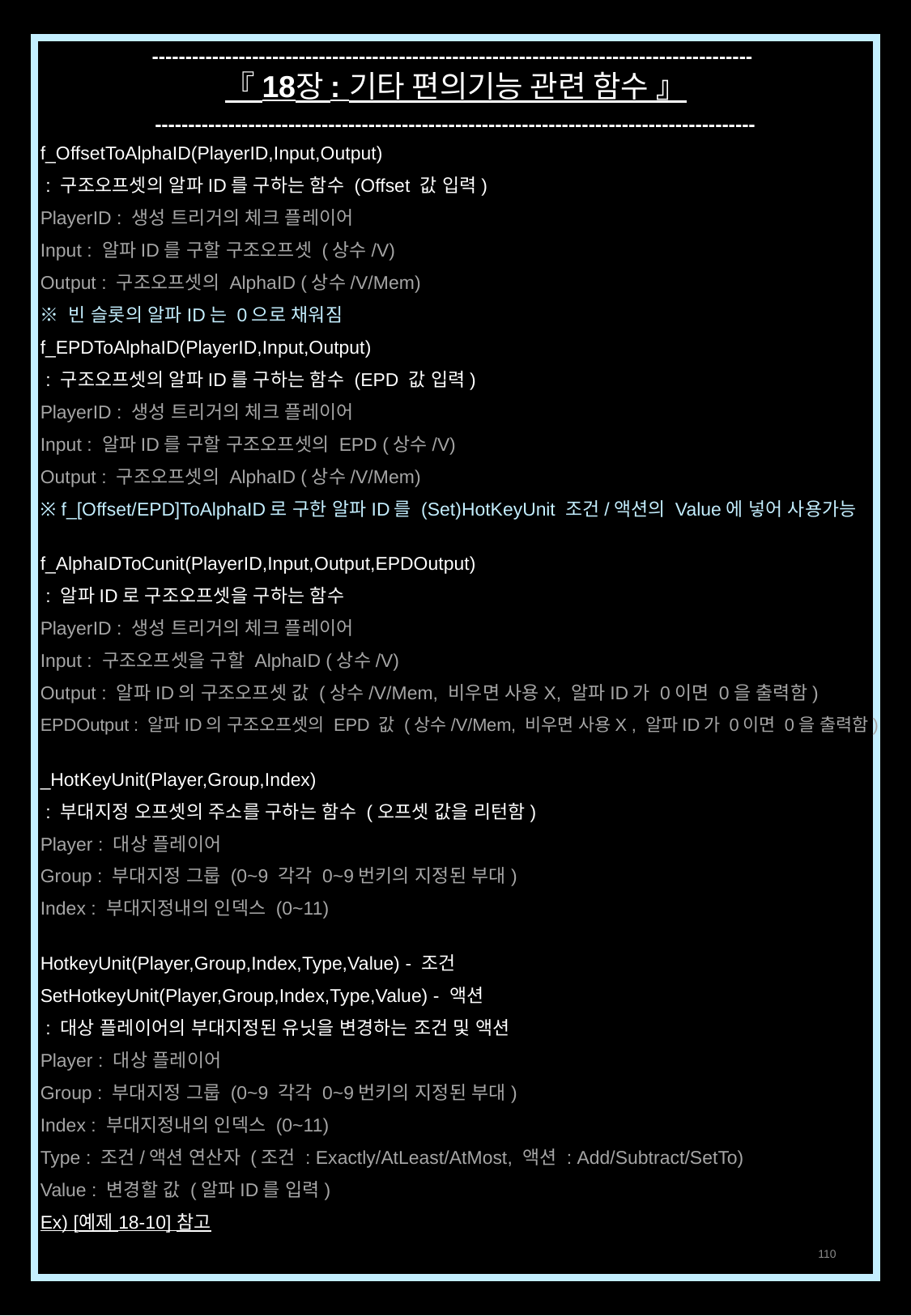

------------------------------------------------------------------------------------------
『 18장 : 기타 편의기능 관련 함수 』
------------------------------------------------------------------------------------------

f_OffsetToAlphaID(PlayerID,Input,Output)
 : 구조오프셋의 알파ID를 구하는 함수 (Offset 값 입력)
PlayerID : 생성 트리거의 체크 플레이어
Input : 알파ID를 구할 구조오프셋 (상수/V)
Output : 구조오프셋의 AlphaID (상수/V/Mem)
※ 빈 슬롯의 알파ID는 0으로 채워짐
f_EPDToAlphaID(PlayerID,Input,Output)
 : 구조오프셋의 알파ID를 구하는 함수 (EPD 값 입력)
PlayerID : 생성 트리거의 체크 플레이어
Input : 알파ID를 구할 구조오프셋의 EPD (상수/V)
Output : 구조오프셋의 AlphaID (상수/V/Mem)
※ f_[Offset/EPD]ToAlphaID로 구한 알파ID를 (Set)HotKeyUnit 조건/액션의 Value에 넣어 사용가능

f_AlphaIDToCunit(PlayerID,Input,Output,EPDOutput)
 : 알파ID로 구조오프셋을 구하는 함수
PlayerID : 생성 트리거의 체크 플레이어
Input : 구조오프셋을 구할 AlphaID (상수/V)
Output : 알파ID의 구조오프셋 값 (상수/V/Mem, 비우면 사용X, 알파ID가 0이면 0을 출력함)
EPDOutput : 알파ID의 구조오프셋의 EPD 값 (상수/V/Mem, 비우면 사용X , 알파ID가 0이면 0을 출력함)

_HotKeyUnit(Player,Group,Index)
 : 부대지정 오프셋의 주소를 구하는 함수 (오프셋 값을 리턴함)
Player : 대상 플레이어
Group : 부대지정 그룹 (0~9 각각 0~9번키의 지정된 부대)
Index : 부대지정내의 인덱스 (0~11)

HotkeyUnit(Player,Group,Index,Type,Value) - 조건
SetHotkeyUnit(Player,Group,Index,Type,Value) - 액션
 : 대상 플레이어의 부대지정된 유닛을 변경하는 조건 및 액션
Player : 대상 플레이어
Group : 부대지정 그룹 (0~9 각각 0~9번키의 지정된 부대)
Index : 부대지정내의 인덱스 (0~11)
Type : 조건/액션 연산자 (조건 : Exactly/AtLeast/AtMost, 액션 : Add/Subtract/SetTo)
Value : 변경할 값 (알파ID를 입력)
Ex) [예제 18-10] 참고
110